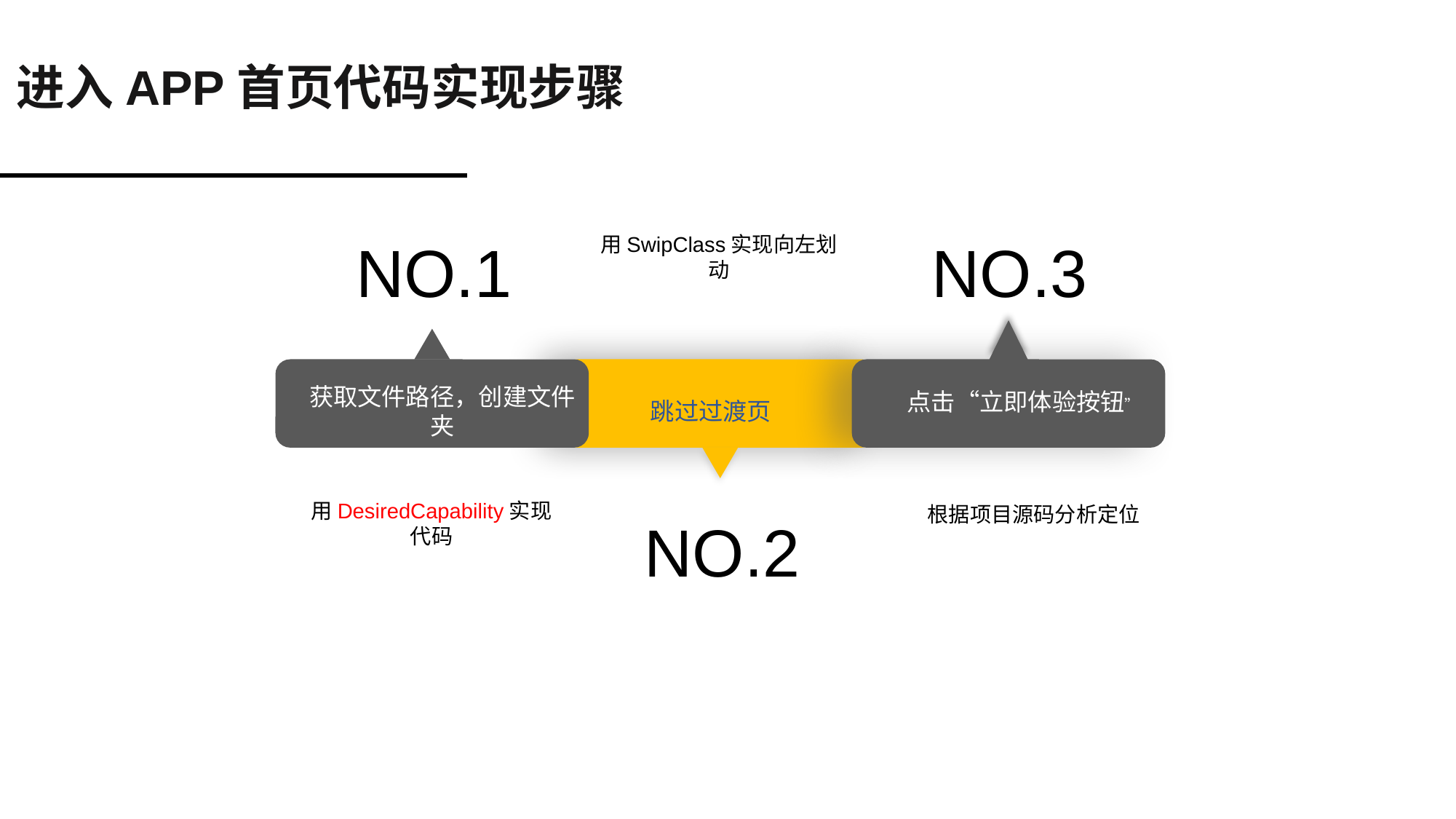

进入APP首页代码实现步骤

NO.3
用SwipClass实现向左划动
NO.1

点击“立即体验按钮”

获取文件路径，创建文件夹

跳过过渡页

用DesiredCapability实现代码
根据项目源码分析定位
NO.2